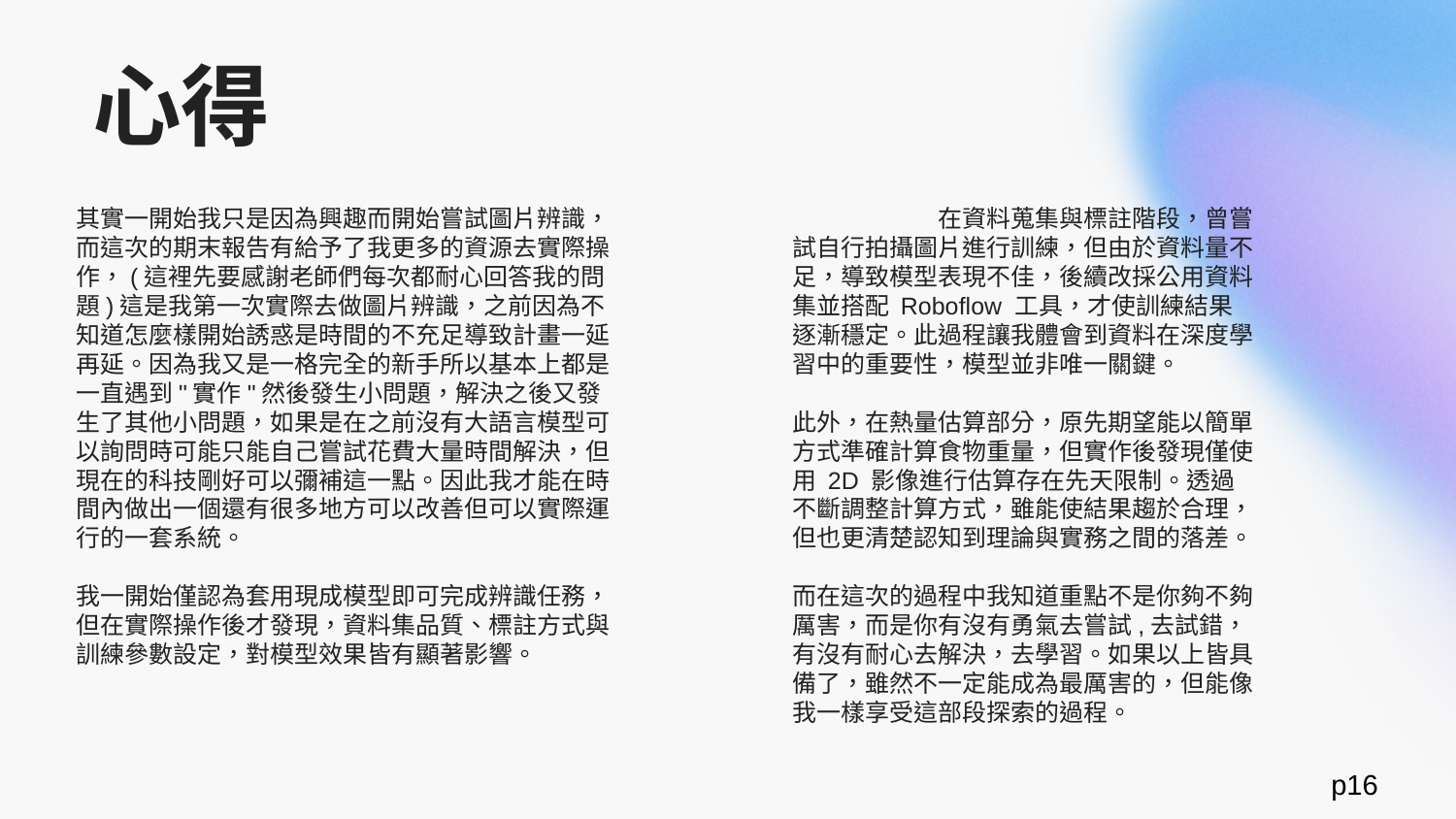

# 心得
其實一開始我只是因為興趣而開始嘗試圖片辨識，而這次的期末報告有給予了我更多的資源去實際操作，(這裡先要感謝老師們每次都耐心回答我的問題)這是我第一次實際去做圖片辨識，之前因為不知道怎麼樣開始誘惑是時間的不充足導致計畫一延再延。因為我又是一格完全的新手所以基本上都是一直遇到"實作"然後發生小問題，解決之後又發生了其他小問題，如果是在之前沒有大語言模型可以詢問時可能只能自己嘗試花費大量時間解決，但現在的科技剛好可以彌補這一點。因此我才能在時間內做出一個還有很多地方可以改善但可以實際運行的一套系統。

我一開始僅認為套用現成模型即可完成辨識任務，但在實際操作後才發現，資料集品質、標註方式與訓練參數設定，對模型效果皆有顯著影響。

		在資料蒐集與標註階段，曾嘗試自行拍攝圖片進行訓練，但由於資料量不足，導致模型表現不佳，後續改採公用資料集並搭配 Roboflow 工具，才使訓練結果逐漸穩定。此過程讓我體會到資料在深度學習中的重要性，模型並非唯一關鍵。

	此外，在熱量估算部分，原先期望能以簡單方式準確計算食物重量，但實作後發現僅使用 2D 影像進行估算存在先天限制。透過不斷調整計算方式，雖能使結果趨於合理，但也更清楚認知到理論與實務之間的落差。

	而在這次的過程中我知道重點不是你夠不夠厲害，而是你有沒有勇氣去嘗試,去試錯，有沒有耐心去解決，去學習。如果以上皆具備了，雖然不一定能成為最厲害的，但能像我一樣享受這部段探索的過程。

p16